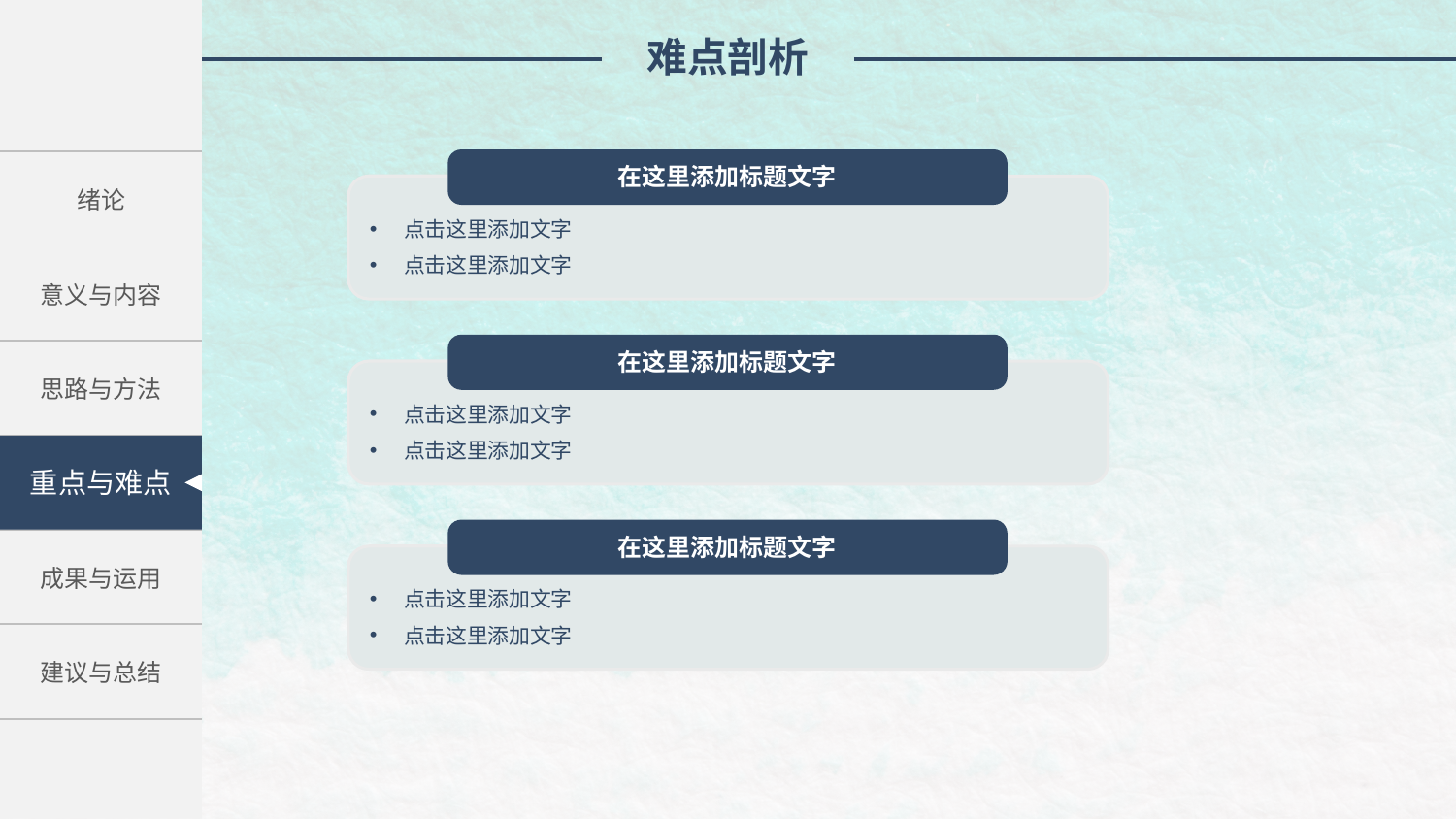

难点剖析

在这里添加标题文字
| 绪论 |
| --- |
| 意义与内容 |
| 思路与方法 |
| 成果与应用 |
| 成果与运用 |
| 建议与总结 |

点击这里添加文字
点击这里添加文字

在这里添加标题文字

点击这里添加文字
点击这里添加文字
重点与难点

在这里添加标题文字

点击这里添加文字
点击这里添加文字